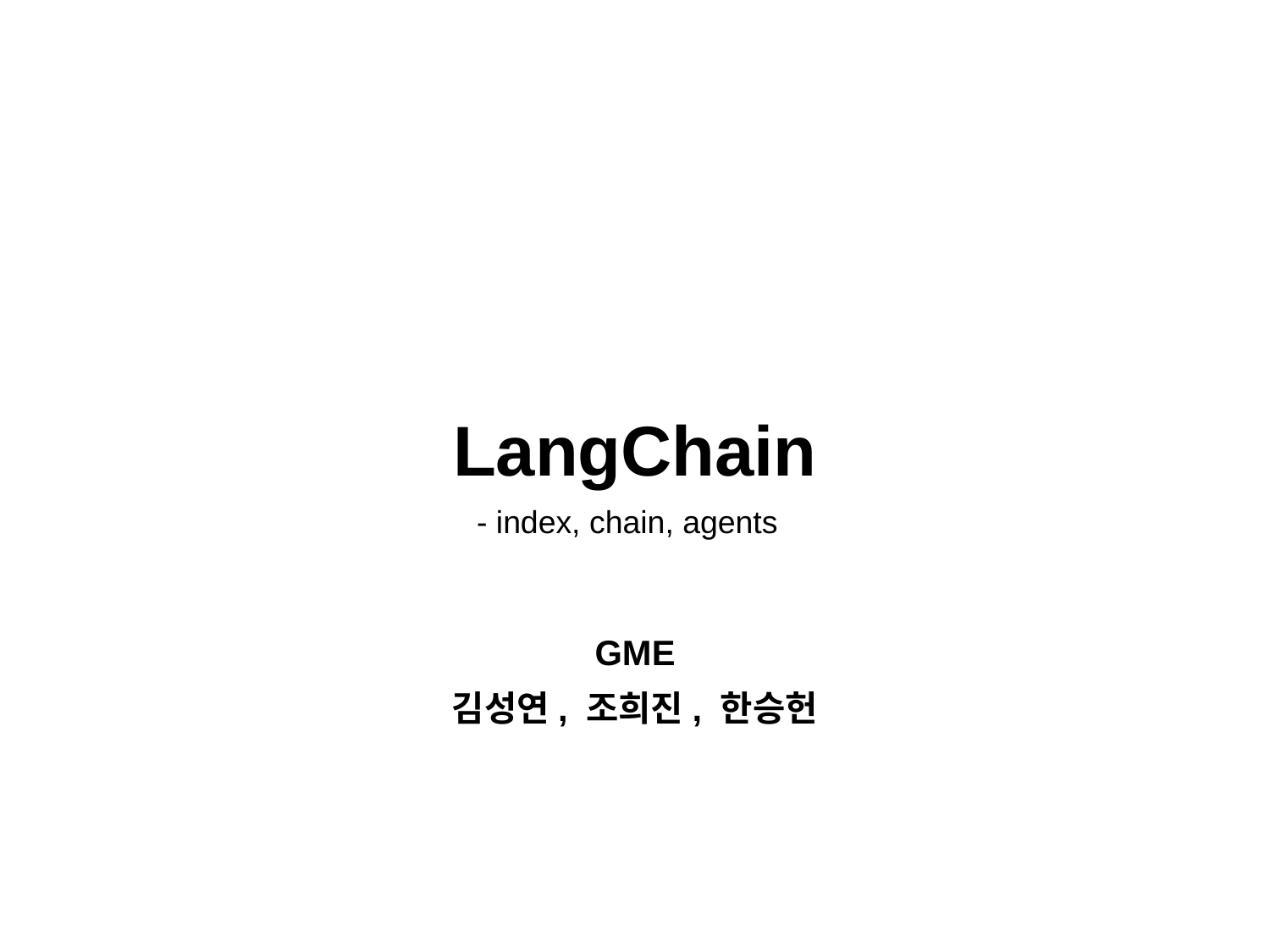

LangChain
- index, chain, agents
GME
김성연, 조희진, 한승헌